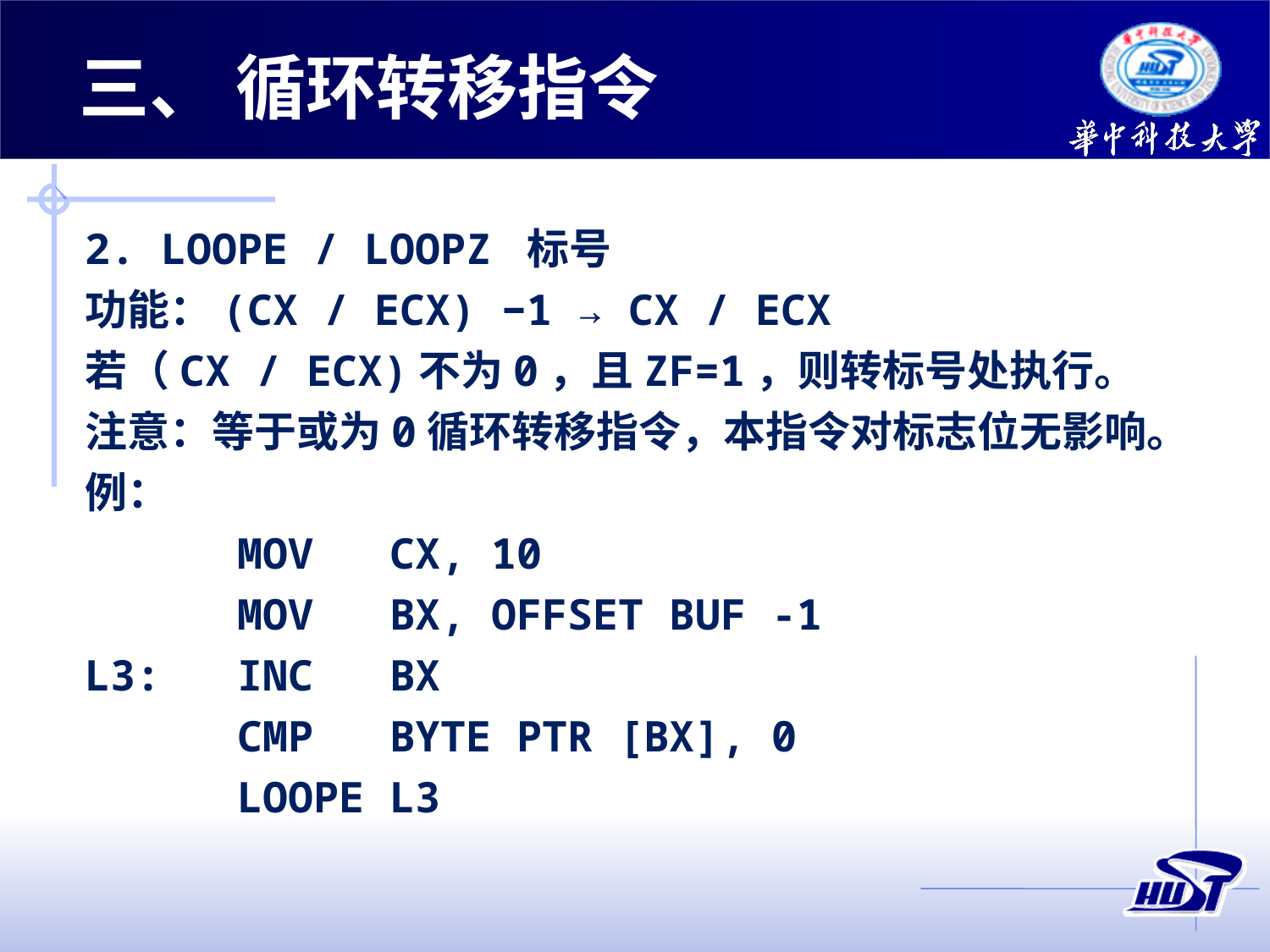

三、 循环转移指令
2. LOOPE / LOOPZ 标号
功能：(CX / ECX) −1 → CX / ECX
若（CX / ECX)不为0，且ZF=1，则转标号处执行。
注意：等于或为0循环转移指令，本指令对标志位无影响。
例：
      MOV   CX, 10
      MOV   BX, OFFSET BUF -1
L3:   INC   BX
      CMP   BYTE PTR [BX], 0
      LOOPE L3